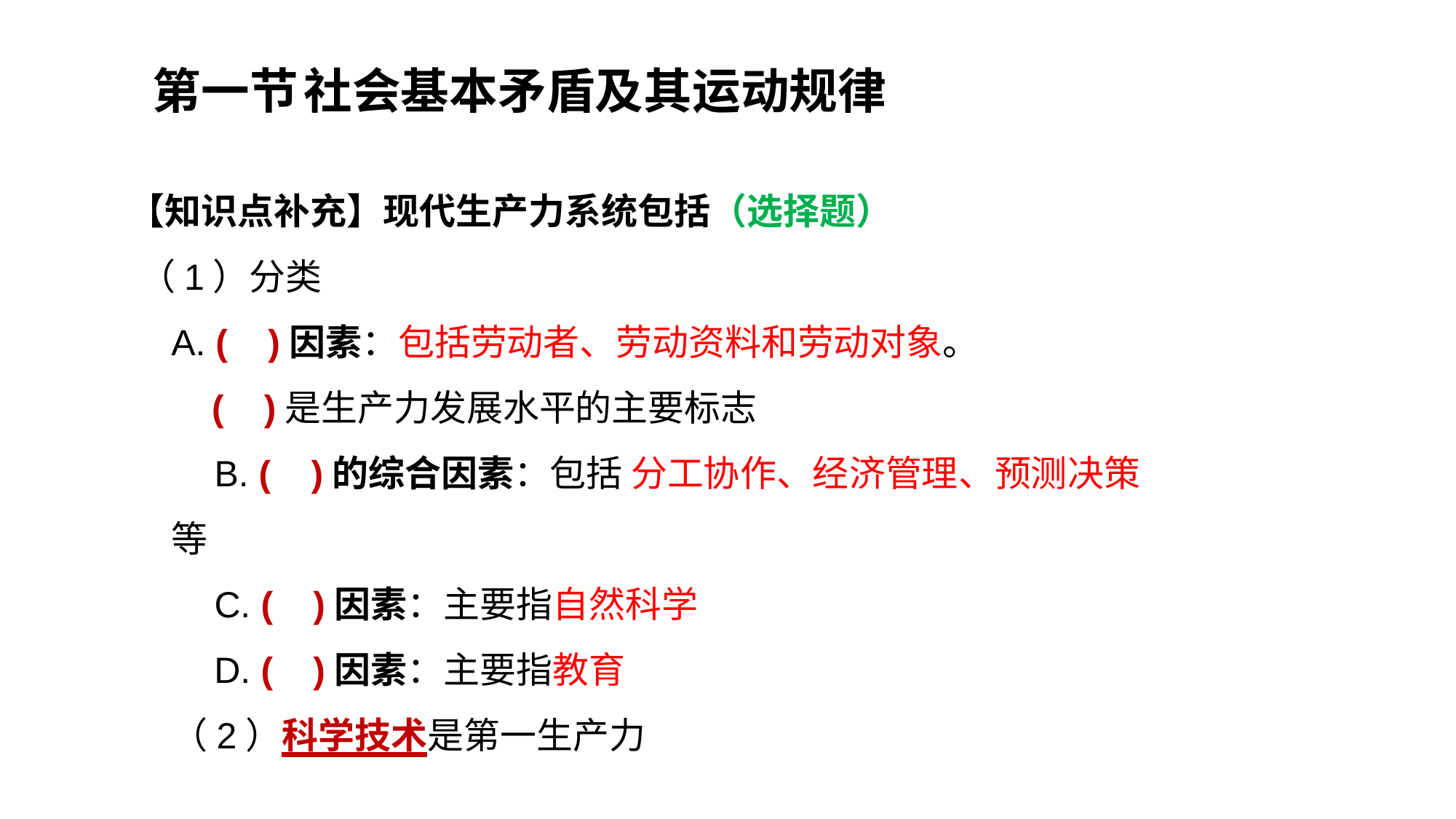

第一节	社会基本矛盾及其运动规律
【知识点补充】现代生产力系统包括（选择题）
（1）分类
A. (    )因素：包括劳动者、劳动资料和劳动对象。
    (    )是生产力发展水平的主要标志
B. (    )的综合因素：包括 分工协作、经济管理、预测决策等
C. (    )因素：主要指自然科学
D. (    )因素：主要指教育
（2）科学技术是第一生产力